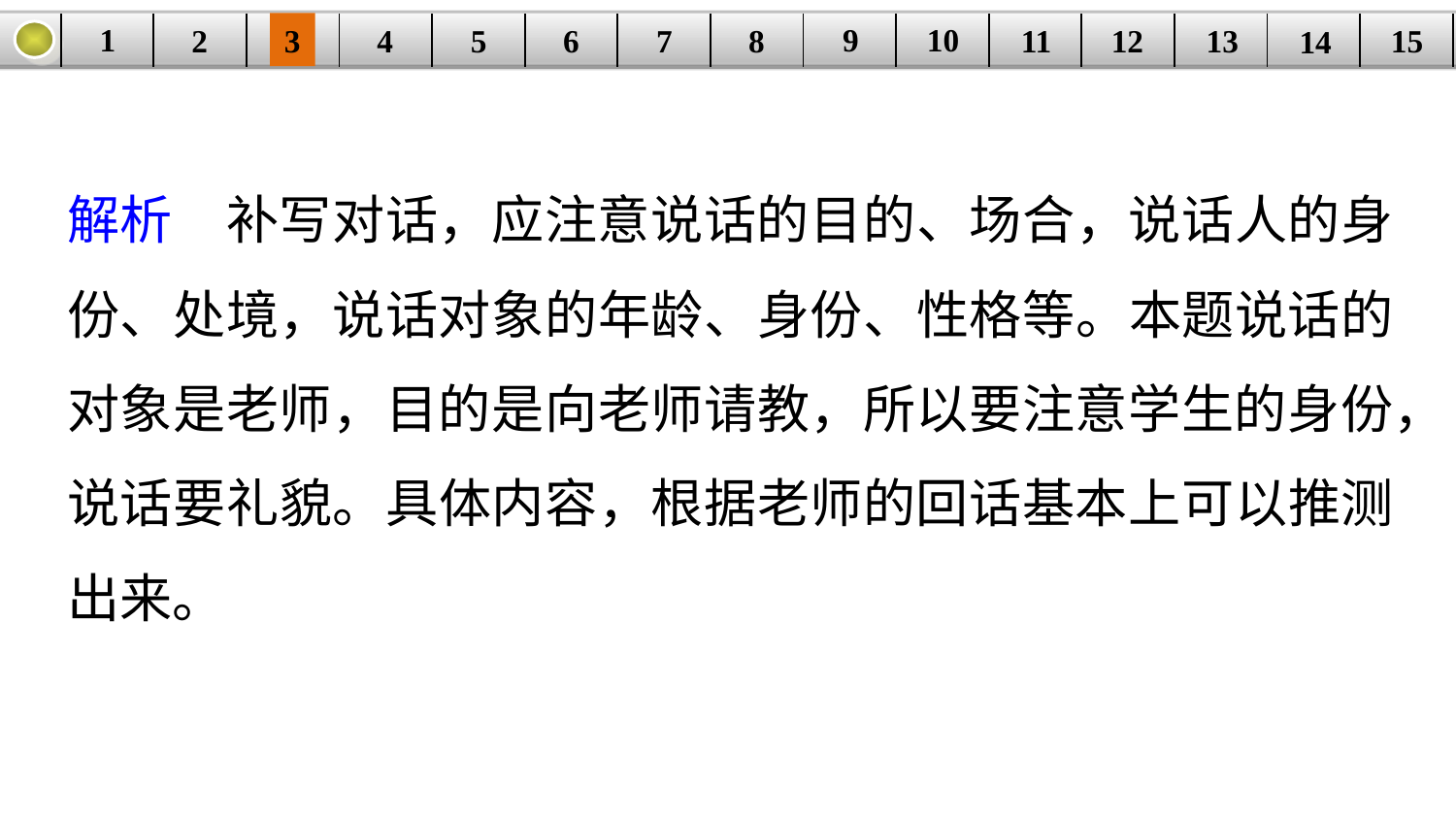

9
10
1
3
4
5
6
8
11
2
12
15
|  |  |  |  |  |  |  |  |  |  |  |  |  |  |  |
| --- | --- | --- | --- | --- | --- | --- | --- | --- | --- | --- | --- | --- | --- | --- |
7
13
14

解析　补写对话，应注意说话的目的、场合，说话人的身份、处境，说话对象的年龄、身份、性格等。本题说话的对象是老师，目的是向老师请教，所以要注意学生的身份，说话要礼貌。具体内容，根据老师的回话基本上可以推测出来。